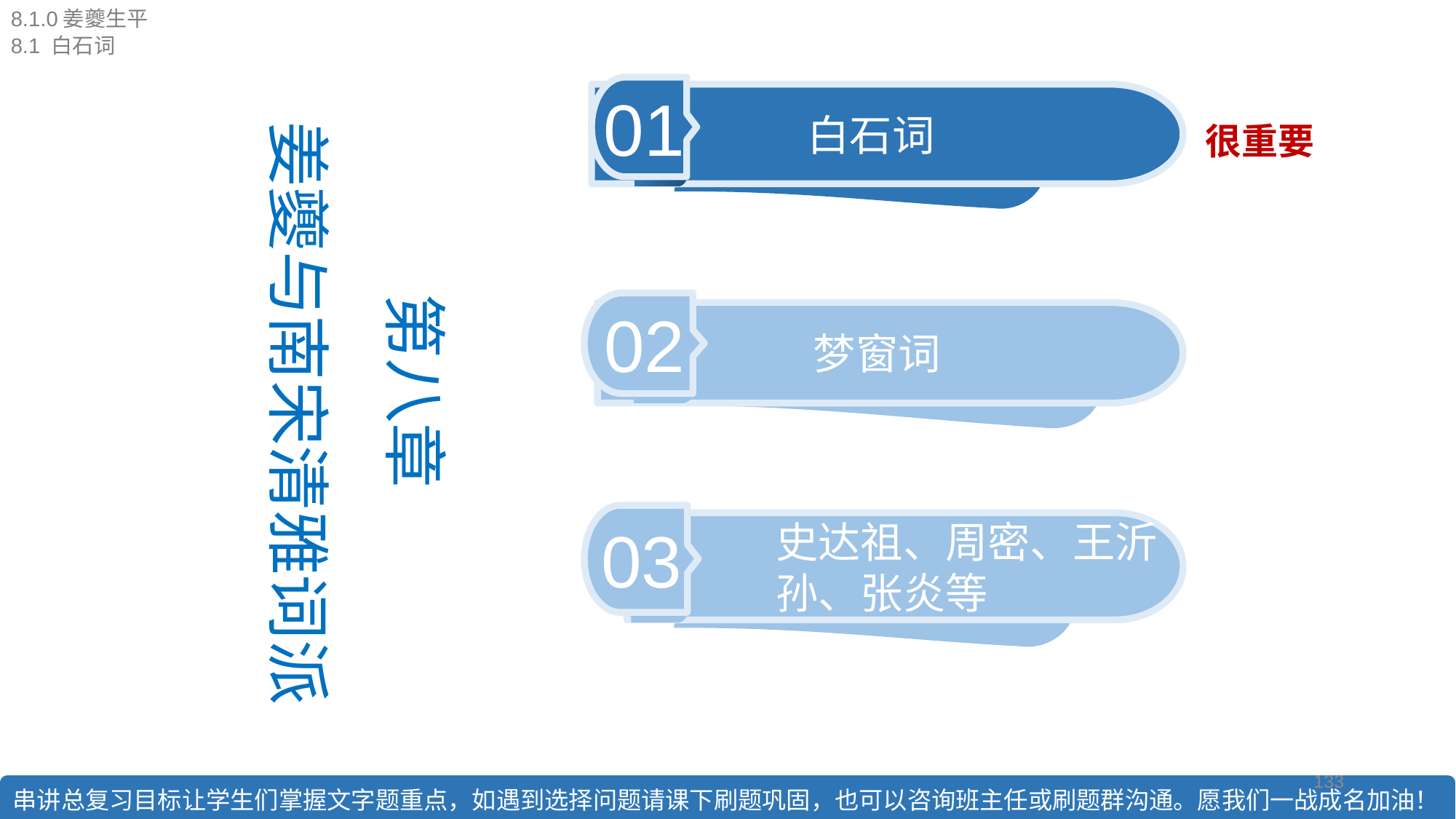

8.1.0姜夔生平
8.1 白石词
第八章
 姜夔与南宋清雅词派
01
      白石词

很重要
02
      梦窗词

03
史达祖、周密、王沂
孙、张炎等

133